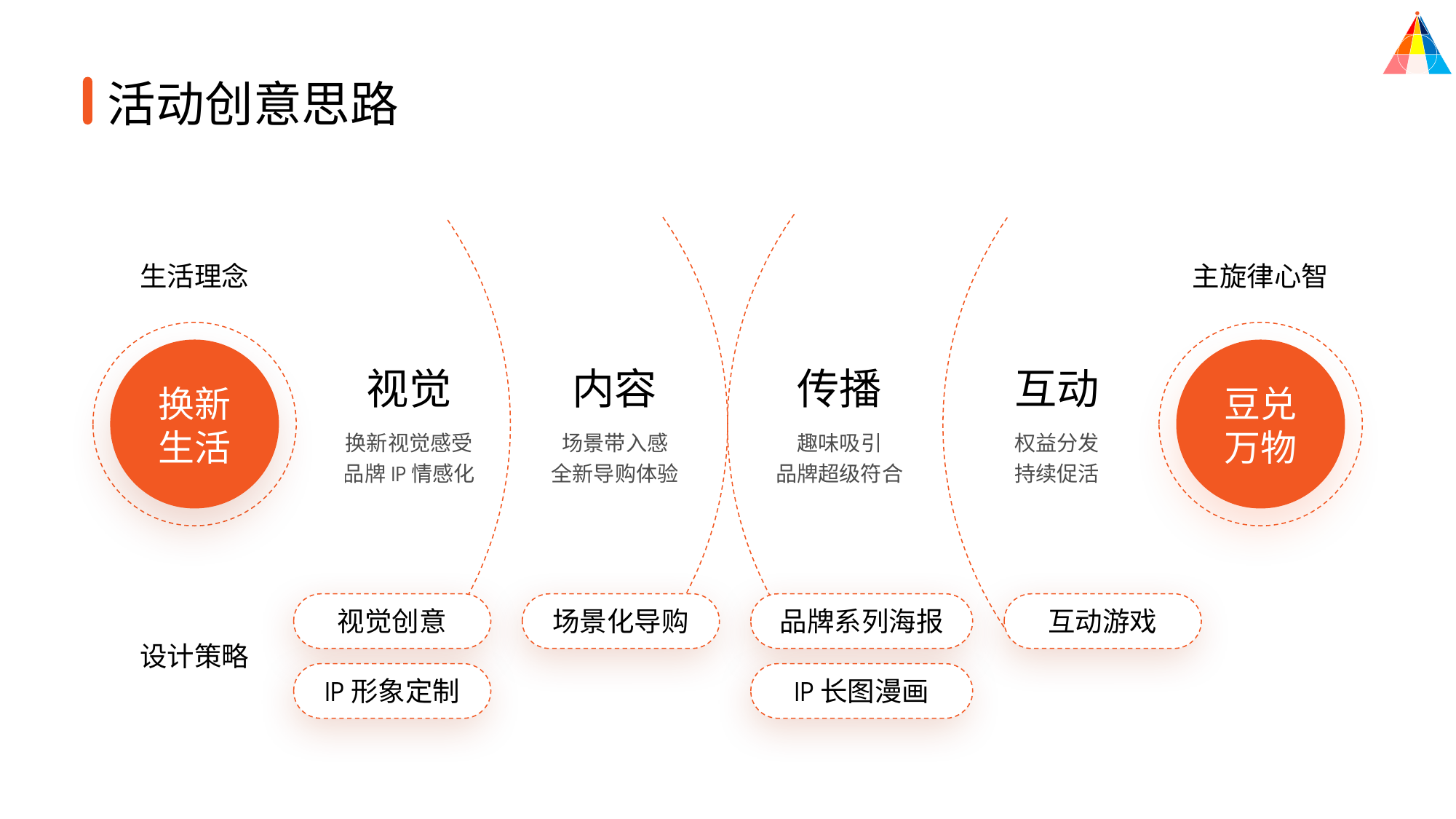

活动创意思路

生活理念
主旋律心智

视觉
换新视觉感受
品牌IP情感化
内容
传播
互动
换新
生活
豆兑
万物
场景带入感
全新导购体验
趣味吸引
品牌超级符合
权益分发
持续促活

视觉创意

IP形象定制

场景化导购

互动游戏
品牌系列海报
设计策略

IP长图漫画